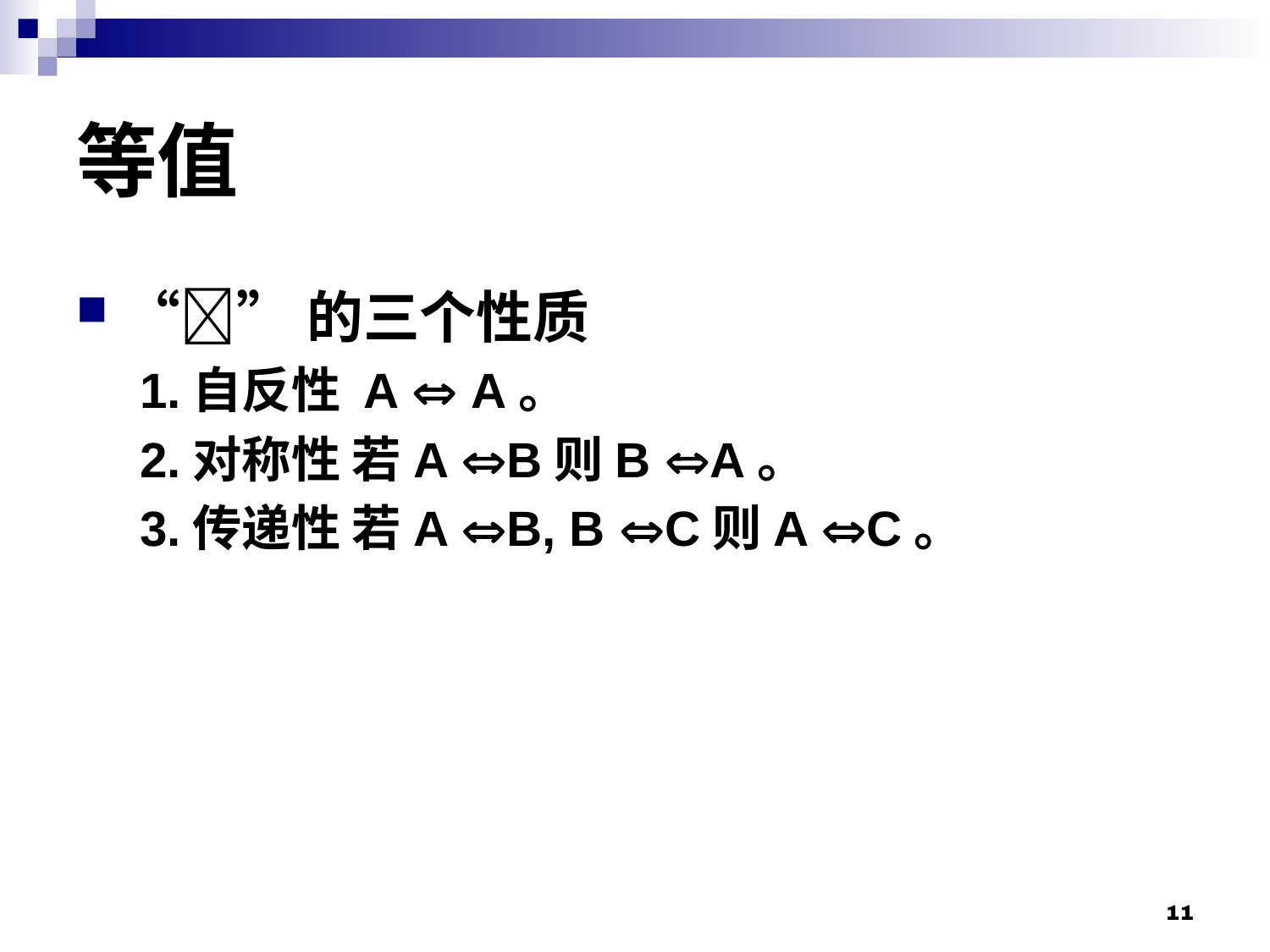

# 等值
“⇔”的三个性质
1.自反性 A ⇔ A。
2.对称性 若A ⇔B则B ⇔A。
3.传递性 若A ⇔B, B ⇔C则A ⇔C。
11